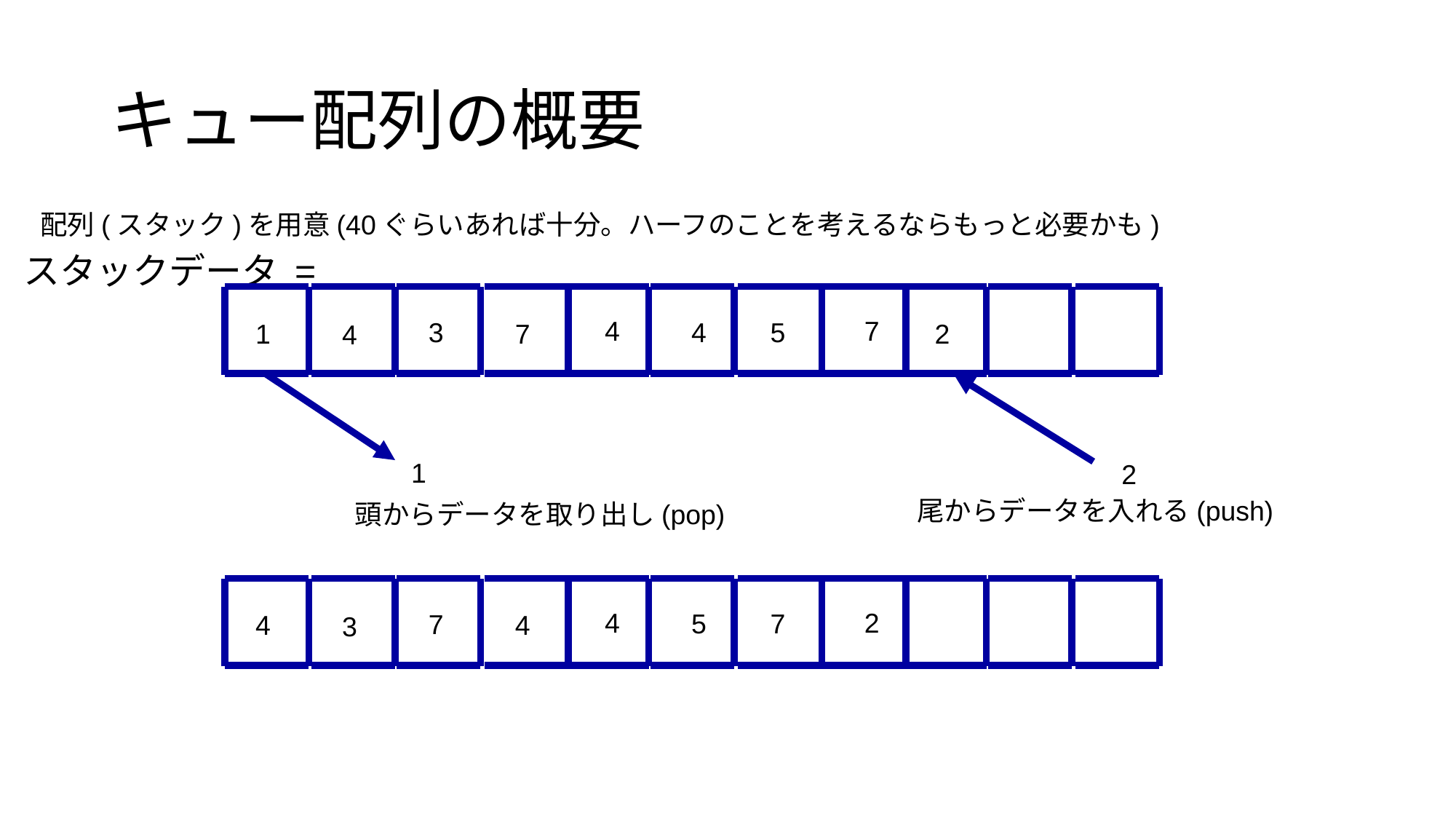

# キュー配列の概要
配列(スタック)を用意(40ぐらいあれば十分。ハーフのことを考えるならもっと必要かも)
スタックデータ =

4
7
4
5
3
1
7
2
4
1
2
尾からデータを入れる(push)
頭からデータを取り出し(pop)
4
2
5
7
7
4
4
3